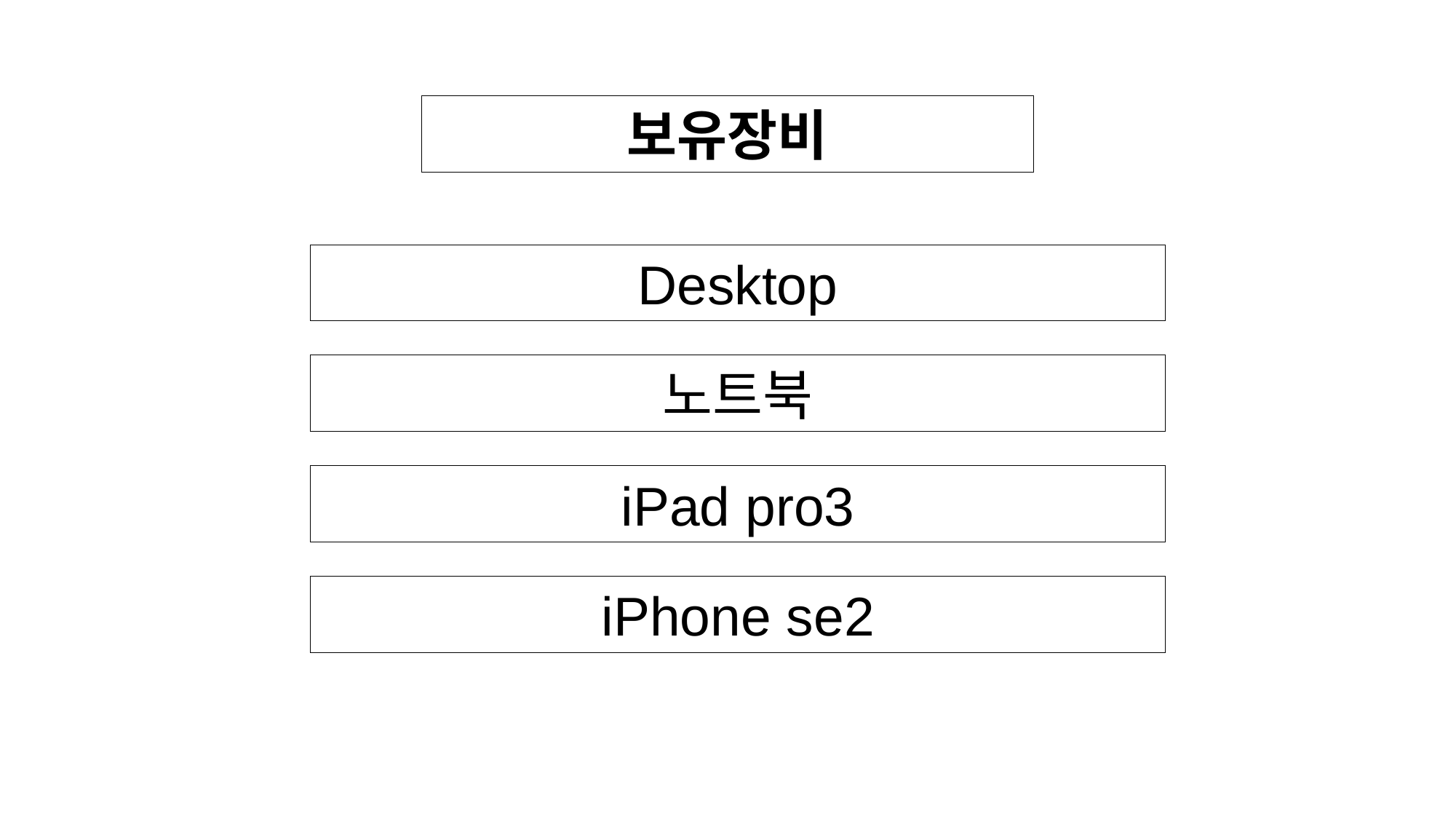

보유장비
Desktop
노트북
iPad pro3
iPhone se2